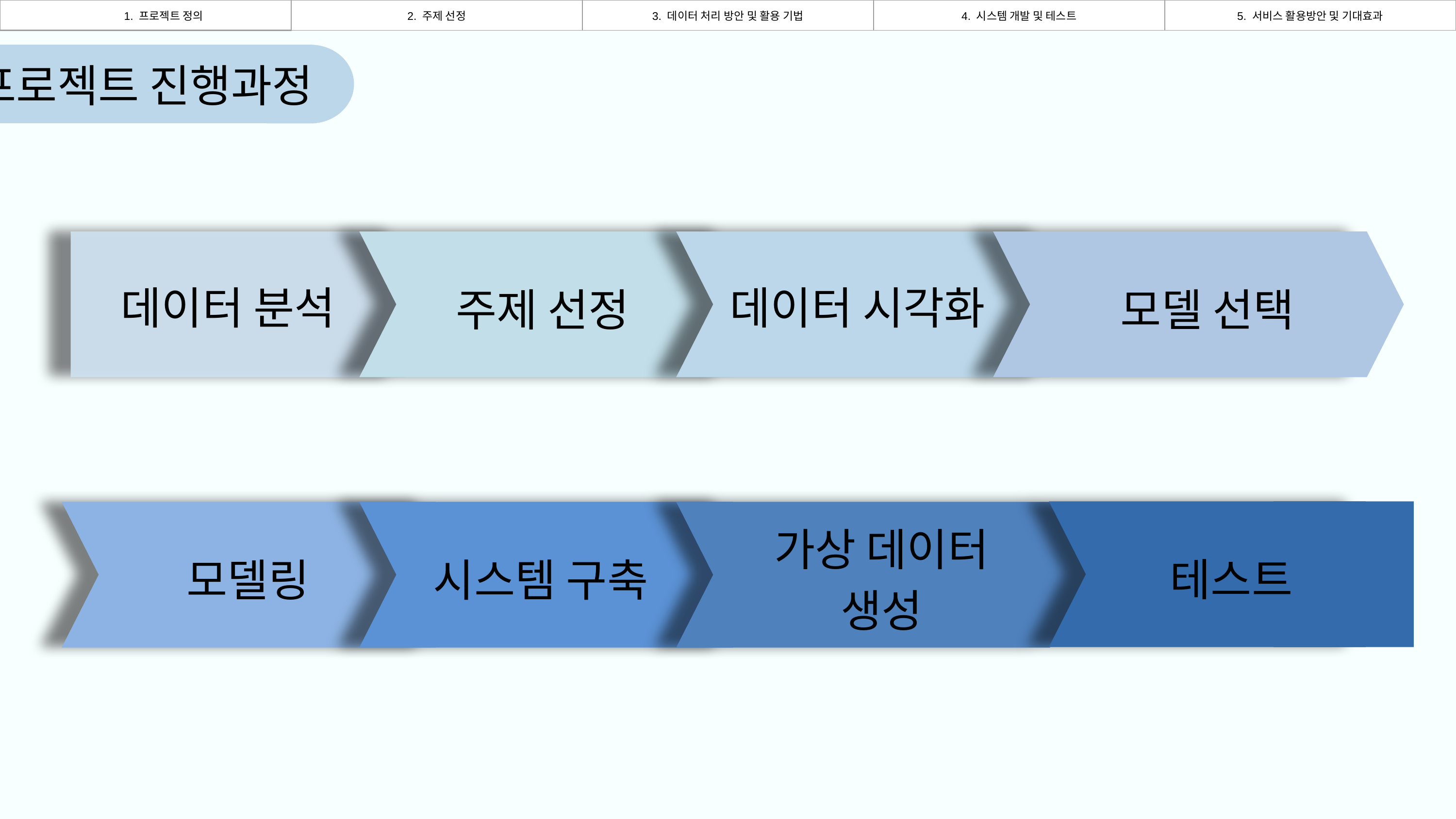

| 1. 프로젝트 정의 | 2. 주제 선정 | 3. 데이터 처리 방안 및 활용 기법 | 4. 시스템 개발 및 테스트 | 5. 서비스 활용방안 및 기대효과 |
| --- | --- | --- | --- | --- |

  프로젝트 진행과정

데이터 시각화
데이터 분석
주제 선정
모델 선택

테스트

시스템 구축
모델링
가상 데이터 생성